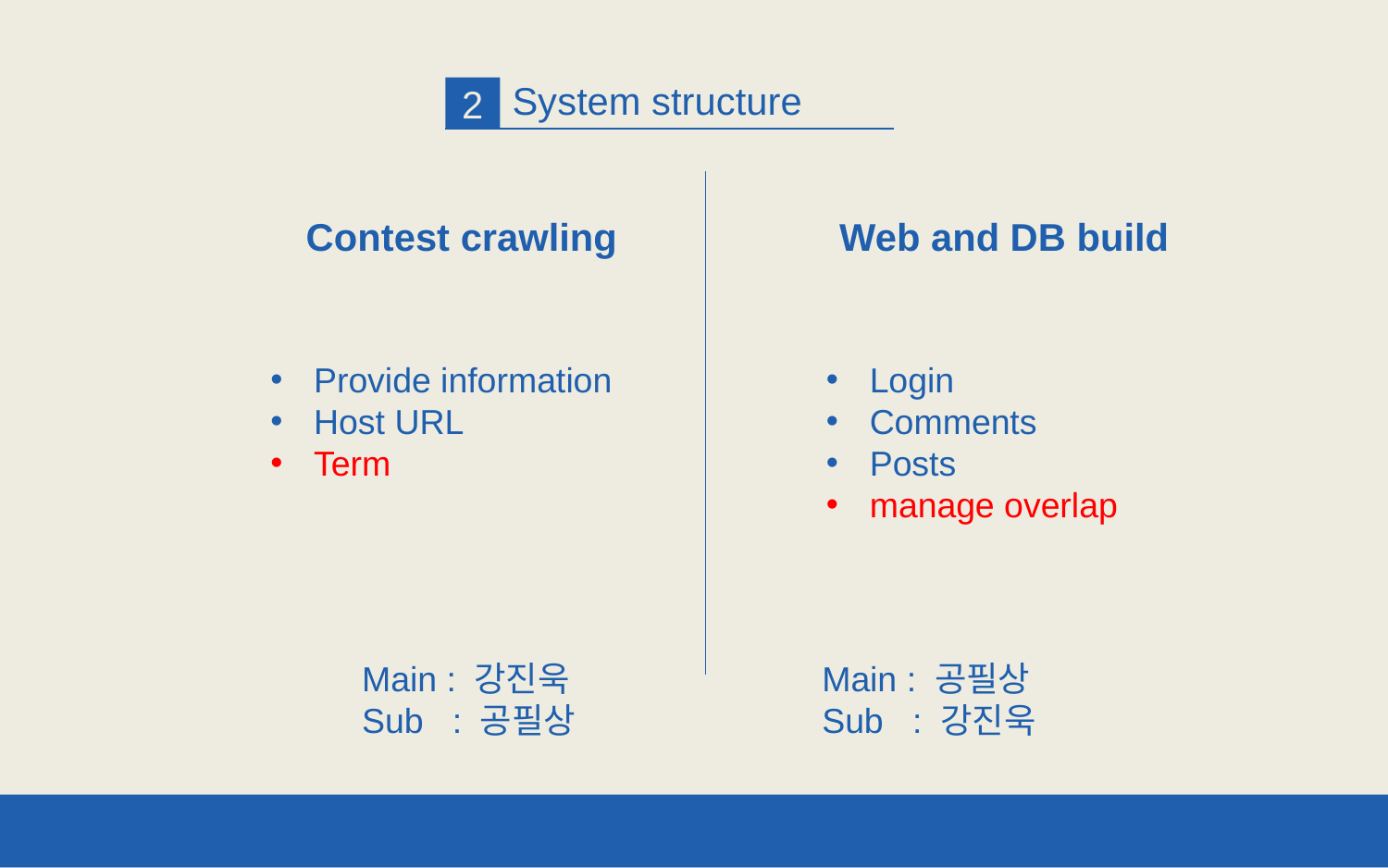

System structure
2
Contest crawling
Web and DB build
Provide information
Host URL
Term

Login
Comments
Posts
manage overlap
Main : 강진욱
Sub   : 공필상
Main : 공필상
Sub   : 강진욱